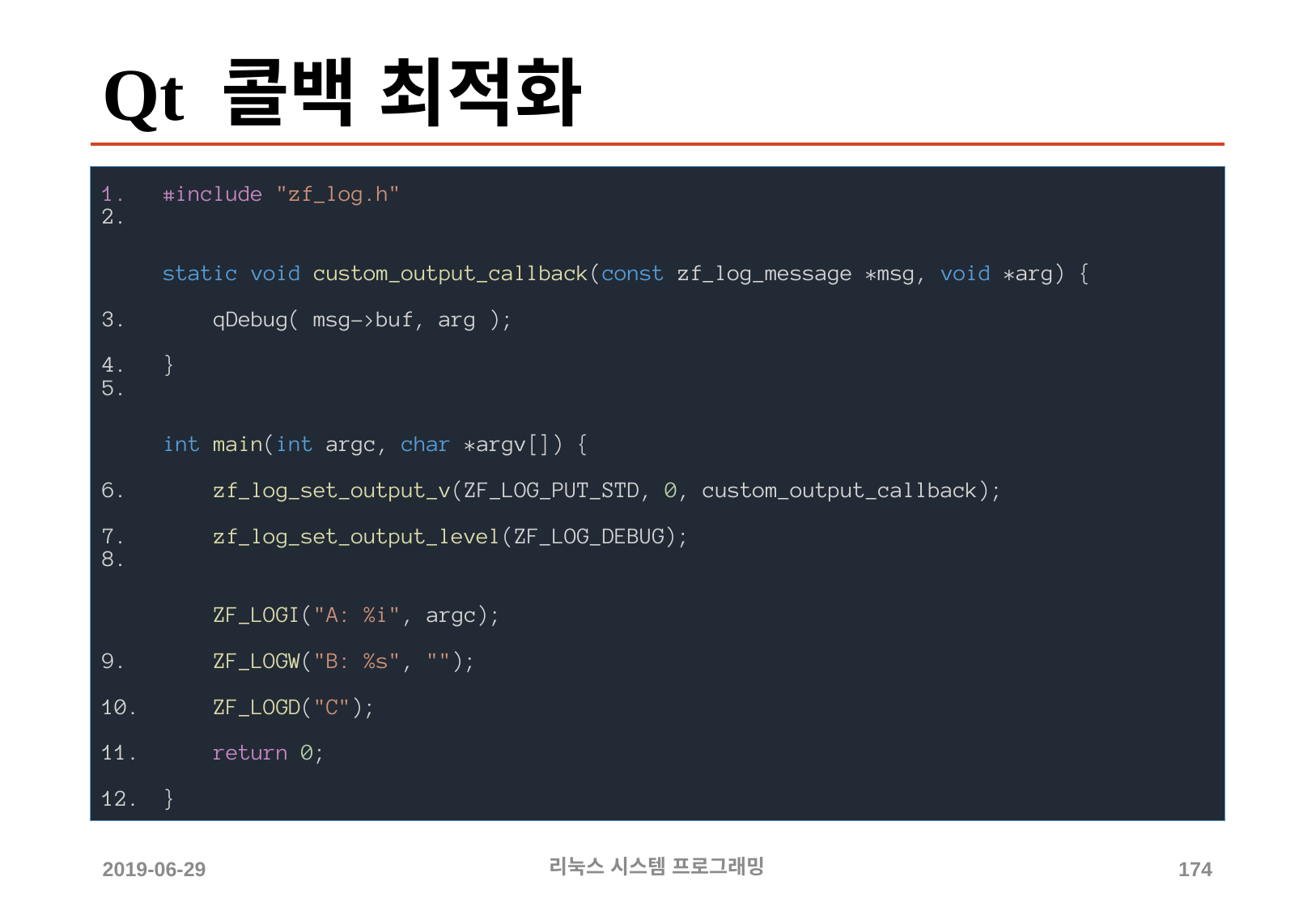

# Qt 콜백 최적화
#include "zf_log.h"
static void custom_output_callback(const zf_log_message *msg, void *arg) {
    qDebug( msg->buf, arg );
}
int main(int argc, char *argv[]) {
    zf_log_set_output_v(ZF_LOG_PUT_STD, 0, custom_output_callback);
    zf_log_set_output_level(ZF_LOG_DEBUG);
    ZF_LOGI("A: %i", argc);
    ZF_LOGW("B: %s", "");
    ZF_LOGD("C");
    return 0;
}

2019-06-29
리눅스 시스템 프로그래밍
174